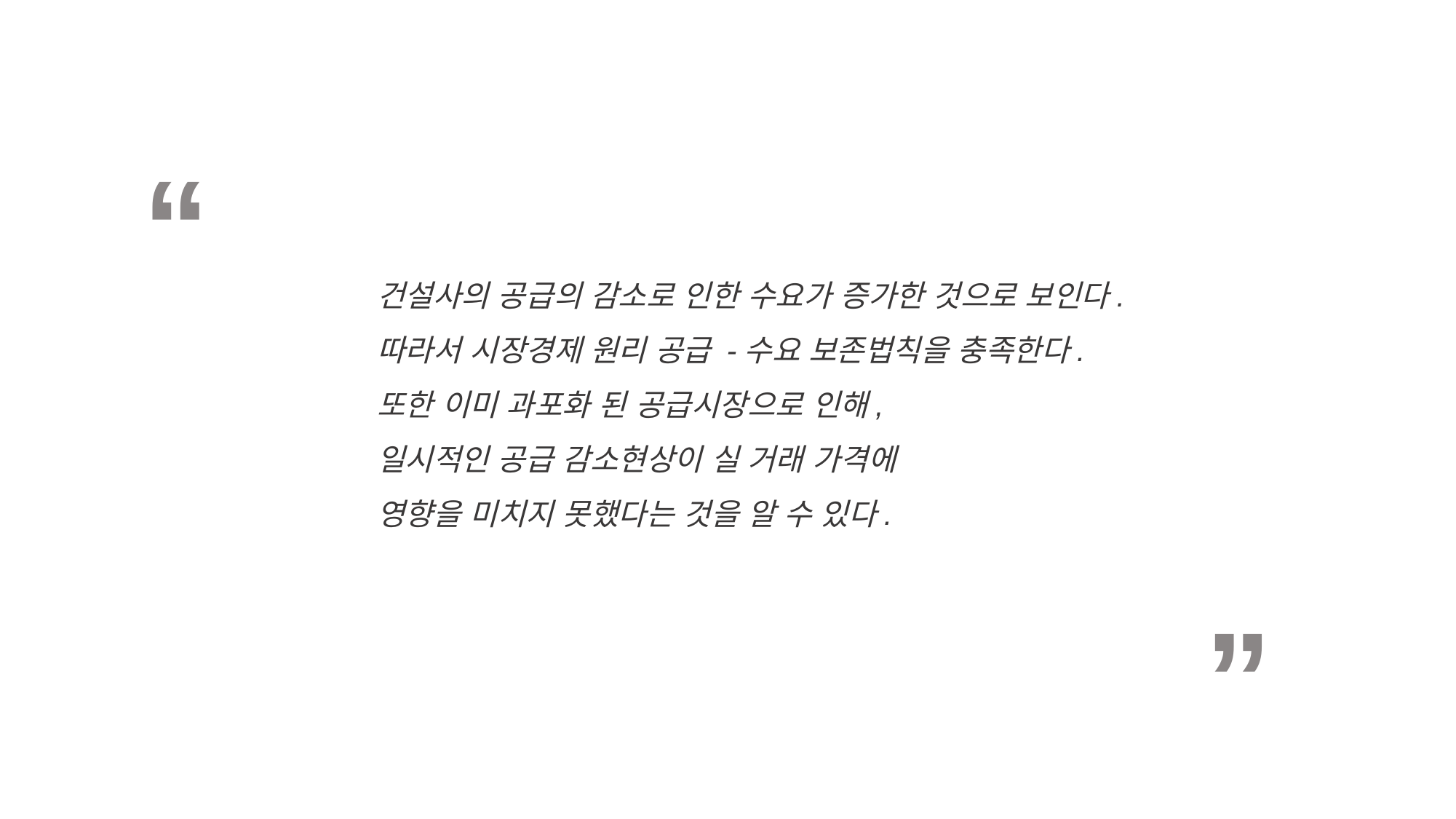

“
건설사의 공급의 감소로 인한 수요가 증가한 것으로 보인다.
따라서 시장경제 원리 공급 -수요 보존법칙을 충족한다.
또한 이미 과포화 된 공급시장으로 인해,
일시적인 공급 감소현상이 실 거래 가격에
영향을 미치지 못했다는 것을 알 수 있다.
”